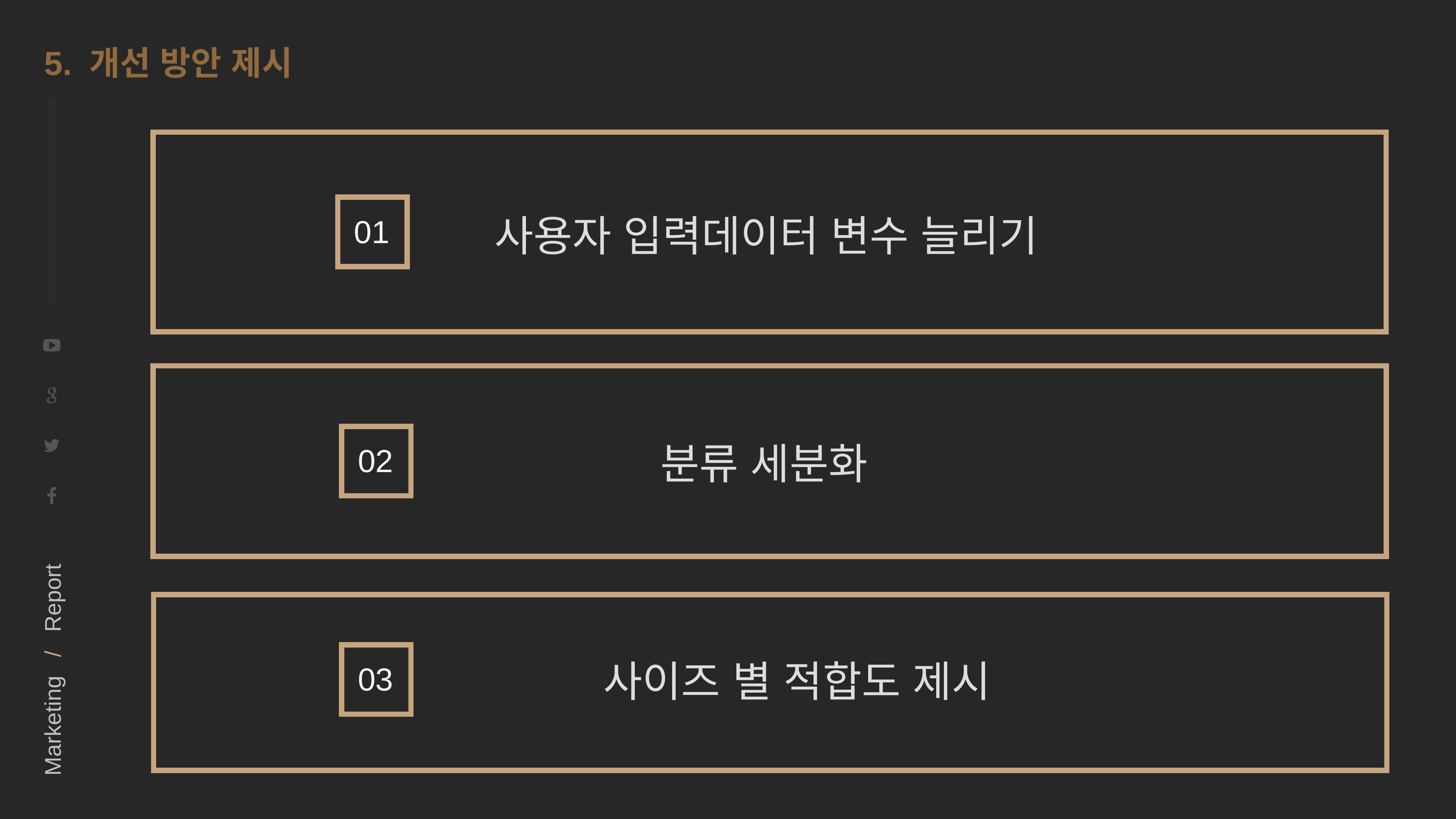

test_loss: 0.9920045011035123 test_acc: 0.56183743
5. 개선 방안 제시

01
사용자 입력데이터 변수 늘리기

02
분류 세분화

03
사이즈 별 적합도 제시